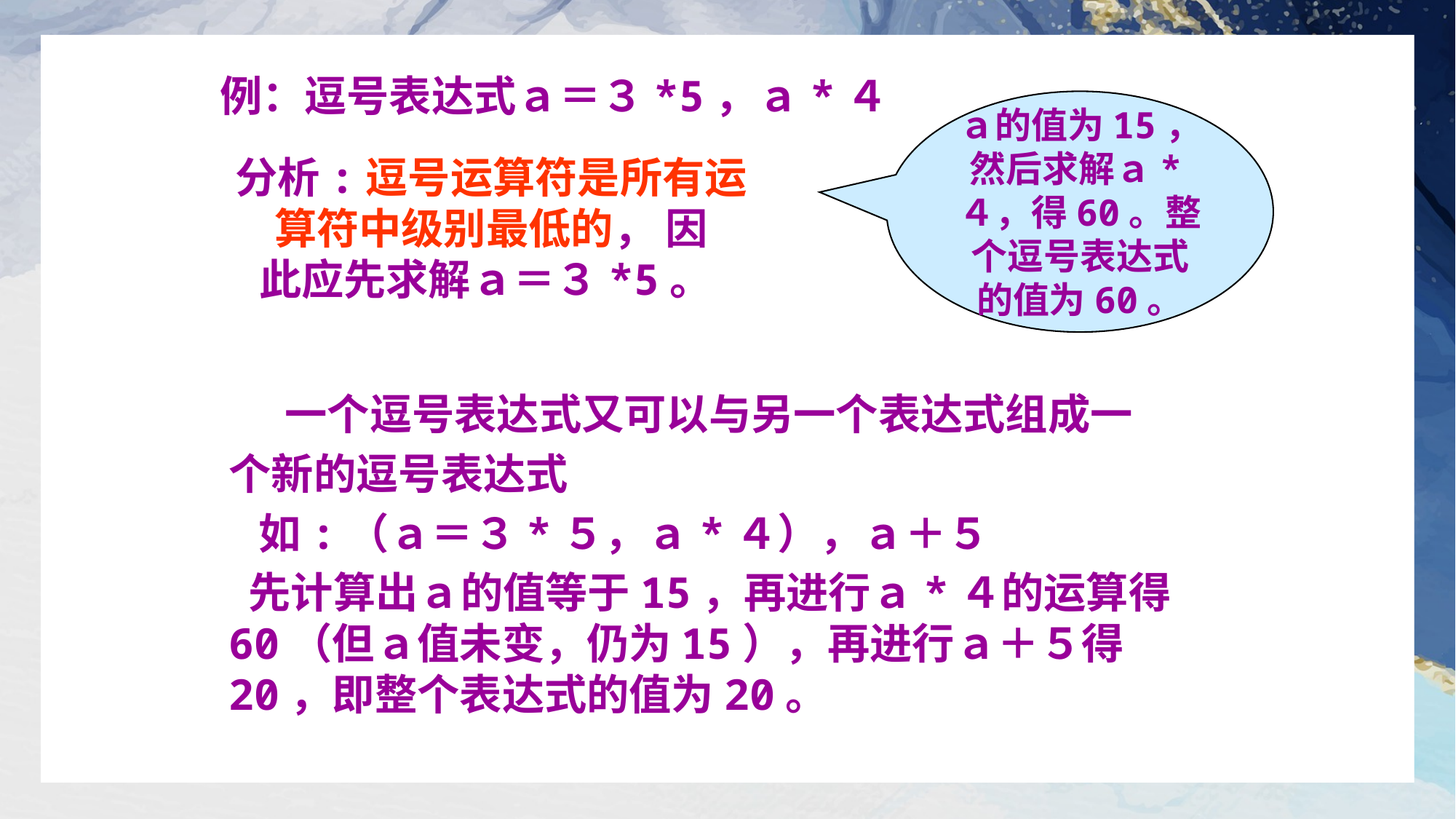

例：逗号表达式ａ＝３*5，ａ*４

ａ的值为15，然后求解ａ*４，得60。整个逗号表达式的值为60。
分析:逗号运算符是所有运算符中级别最低的， 因
   此应先求解ａ＝３*5。
        一个逗号表达式又可以与另一个表达式组成一
个新的逗号表达式
  如:（ａ＝３*５，ａ*４），ａ＋５
 先计算出ａ的值等于15，再进行ａ*４的运算得60（但ａ值未变，仍为15），再进行ａ＋５得20，即整个表达式的值为20。